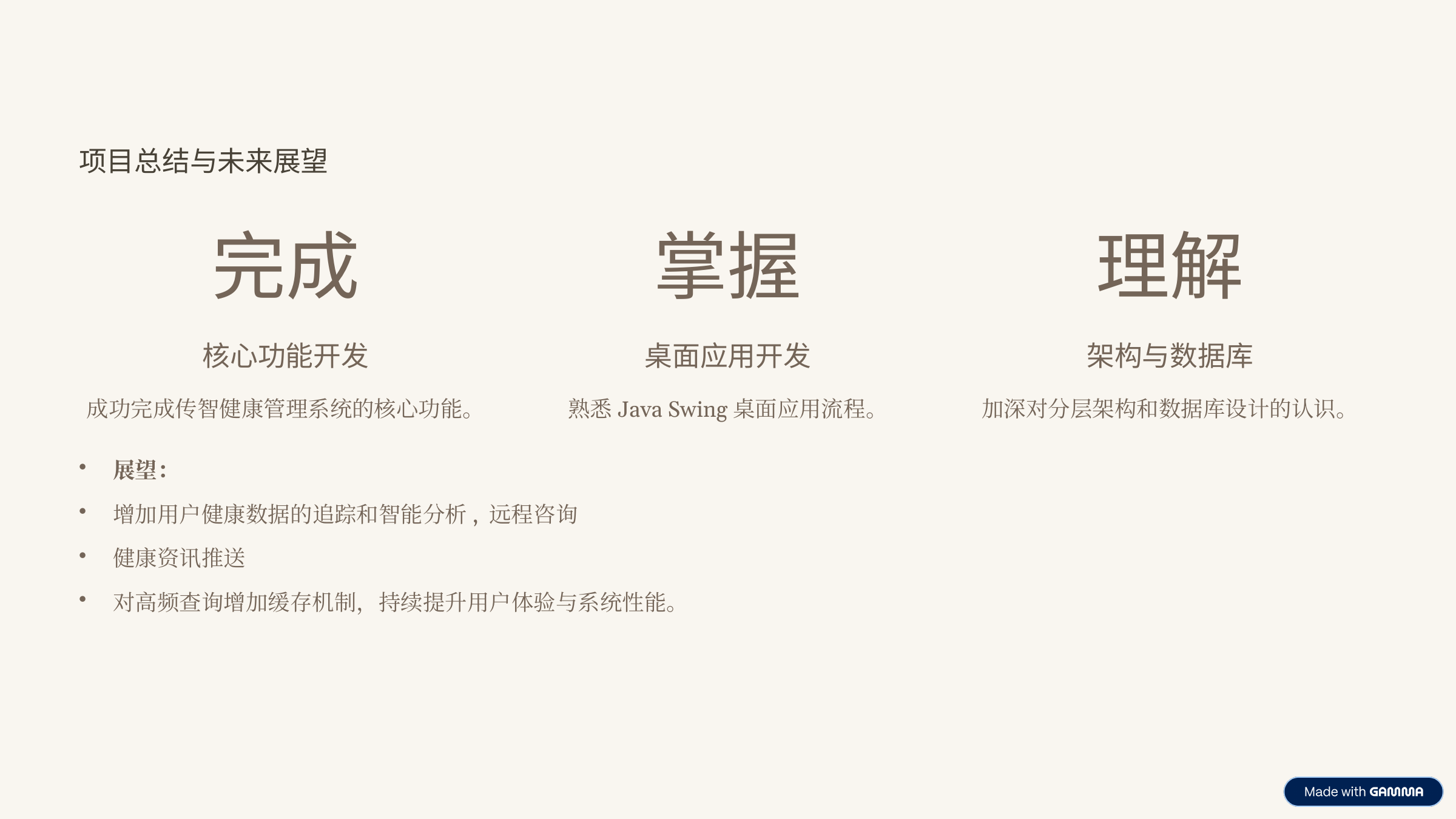

项目总结与未来展望
完成
掌握
理解
核心功能开发
桌面应用开发
架构与数据库
成功完成传智健康管理系统的核心功能。
熟悉Java Swing桌面应用流程。
加深对分层架构和数据库设计的认识。
展望：
增加用户健康数据的追踪和智能分析, 远程咨询
健康资讯推送
对高频查询增加缓存机制，持续提升用户体验与系统性能。